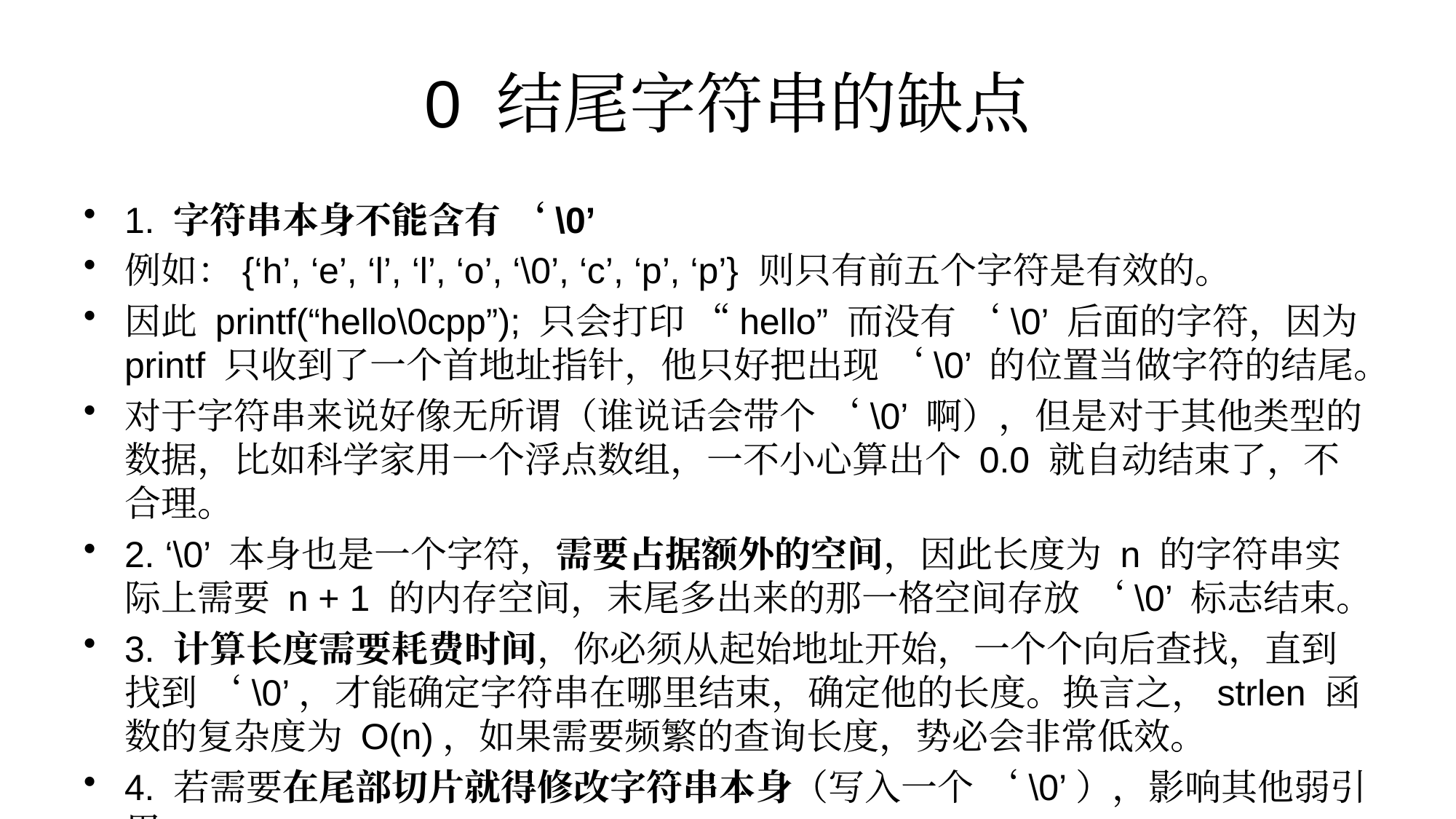

# 0 结尾字符串的缺点
1. 字符串本身不能含有 ‘\0’
例如：{‘h’, ‘e’, ‘l’, ‘l’, ‘o’, ‘\0’, ‘c’, ‘p’, ‘p’} 则只有前五个字符是有效的。
因此 printf(“hello\0cpp”); 只会打印 “hello” 而没有 ‘\0’ 后面的字符，因为 printf 只收到了一个首地址指针，他只好把出现 ‘\0’ 的位置当做字符的结尾。
对于字符串来说好像无所谓（谁说话会带个 ‘\0’ 啊），但是对于其他类型的数据，比如科学家用一个浮点数组，一不小心算出个 0.0 就自动结束了，不合理。
2. ‘\0’ 本身也是一个字符，需要占据额外的空间，因此长度为 n 的字符串实际上需要 n + 1 的内存空间，末尾多出来的那一格空间存放 ‘\0’ 标志结束。
3. 计算长度需要耗费时间，你必须从起始地址开始，一个个向后查找，直到找到 ‘\0’，才能确定字符串在哪里结束，确定他的长度。换言之，strlen 函数的复杂度为 O(n)，如果需要频繁的查询长度，势必会非常低效。
4. 若需要在尾部切片就得修改字符串本身（写入一个 ‘\0’），影响其他弱引用。